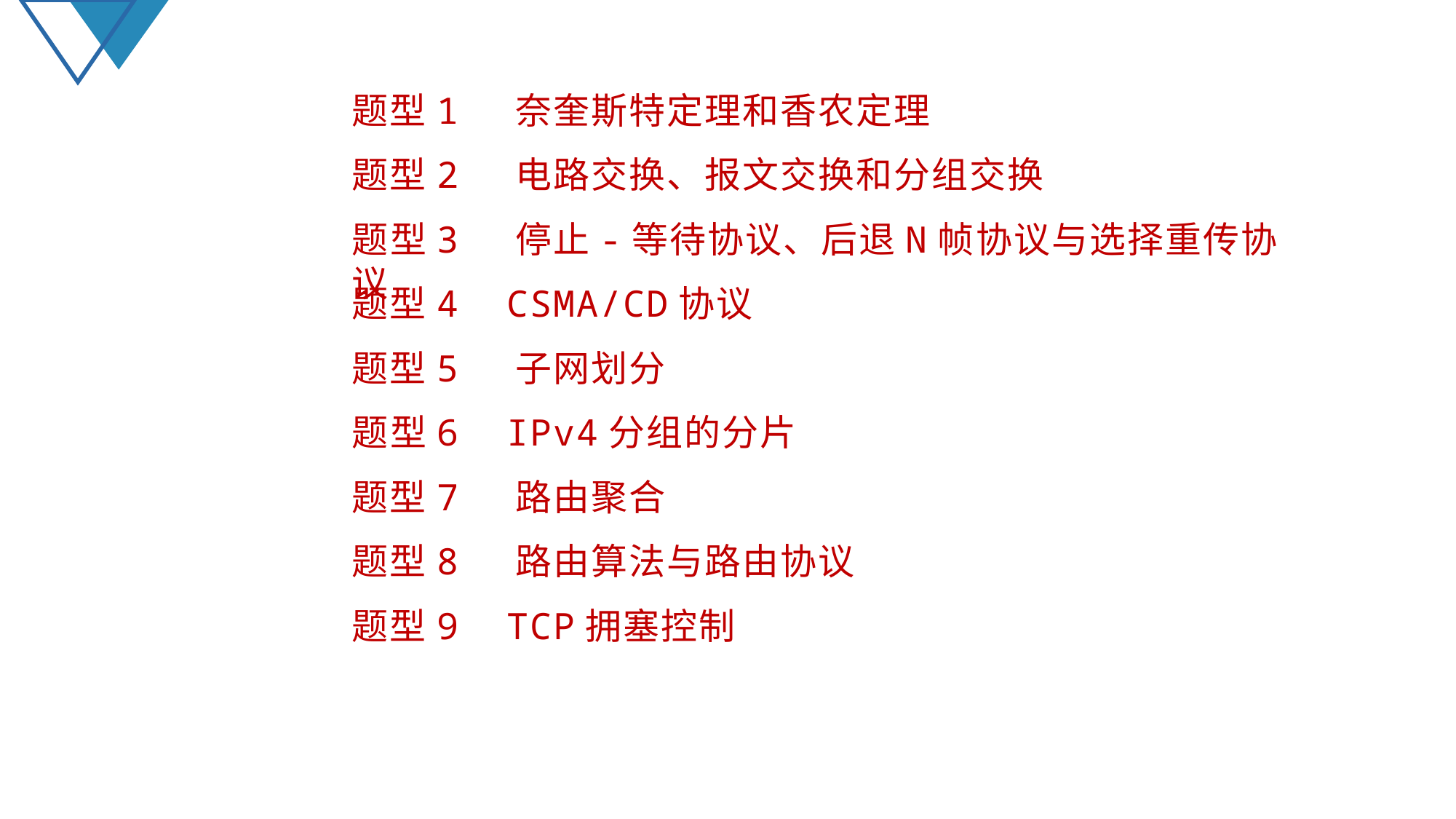

题型1  奈奎斯特定理和香农定理
题型2  电路交换、报文交换和分组交换
题型3  停止-等待协议、后退N帧协议与选择重传协议
题型4  CSMA/CD协议
题型5  子网划分
题型6  IPv4分组的分片
题型7  路由聚合
题型8  路由算法与路由协议
题型9  TCP拥塞控制